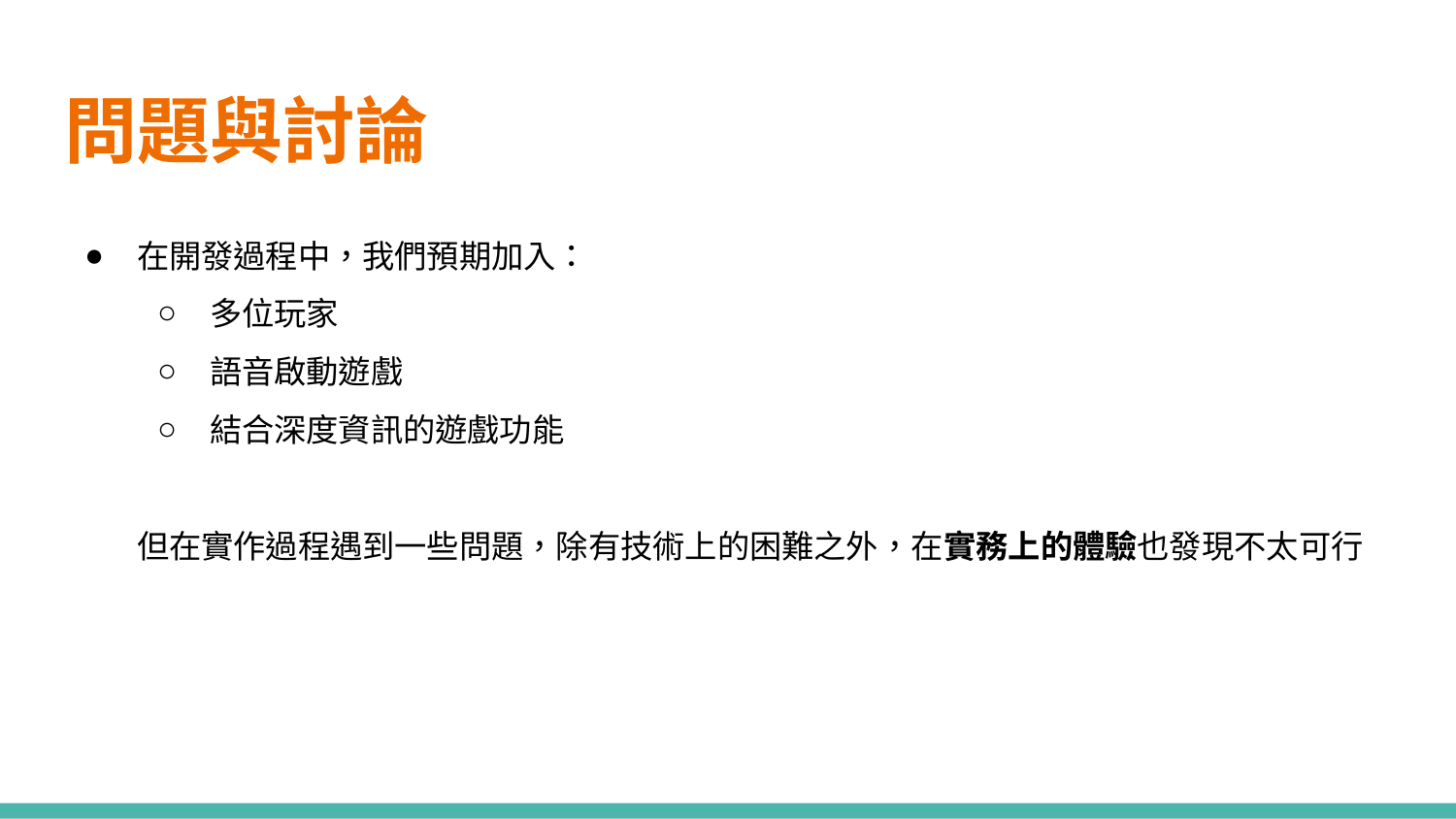

# 問題與討論
在開發過程中，我們預期加入：
多位玩家
語音啟動遊戲
結合深度資訊的遊戲功能
但在實作過程遇到一些問題，除有技術上的困難之外，在實務上的體驗也發現不太可行